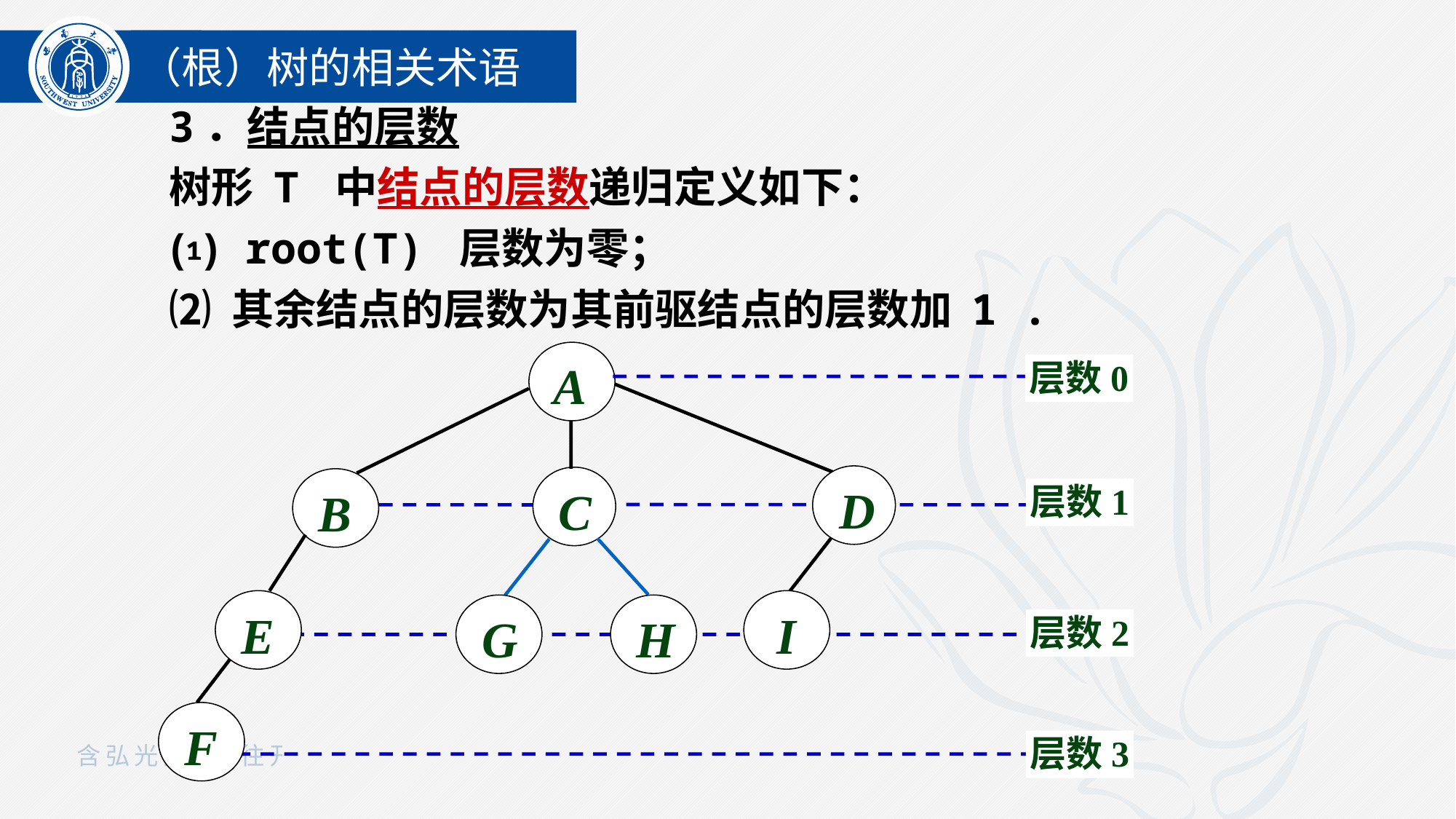

（根）树的相关术语
3．结点的层数
树形 T 中结点的层数递归定义如下：
⑴ root(T) 层数为零；
⑵ 其余结点的层数为其前驱结点的层数加 1 .

A
层数0

C

B
层数1
D

E

I

G

H
层数2

F
层数3